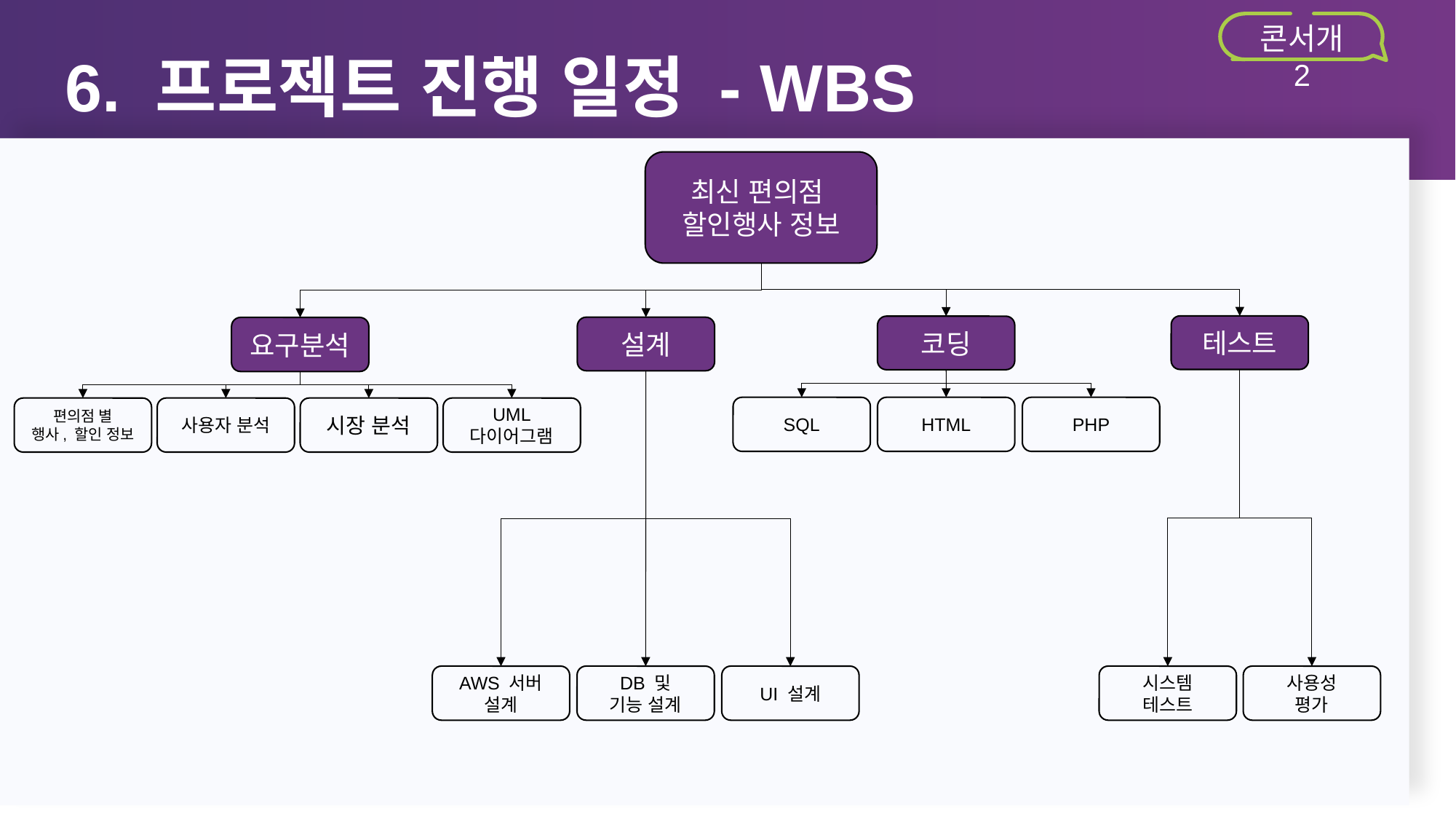

6. 프로젝트 진행 일정 - WBS

콘서개 2

최신 편의점
할인행사 정보
테스트
코딩
설계
요구분석
SQL
HTML
PHP
편의점 별
행사, 할인 정보
사용자 분석
시장 분석
UML
다이어그램
AWS 서버
설계
DB 및
기능 설계
UI 설계
시스템
테스트
사용성
평가